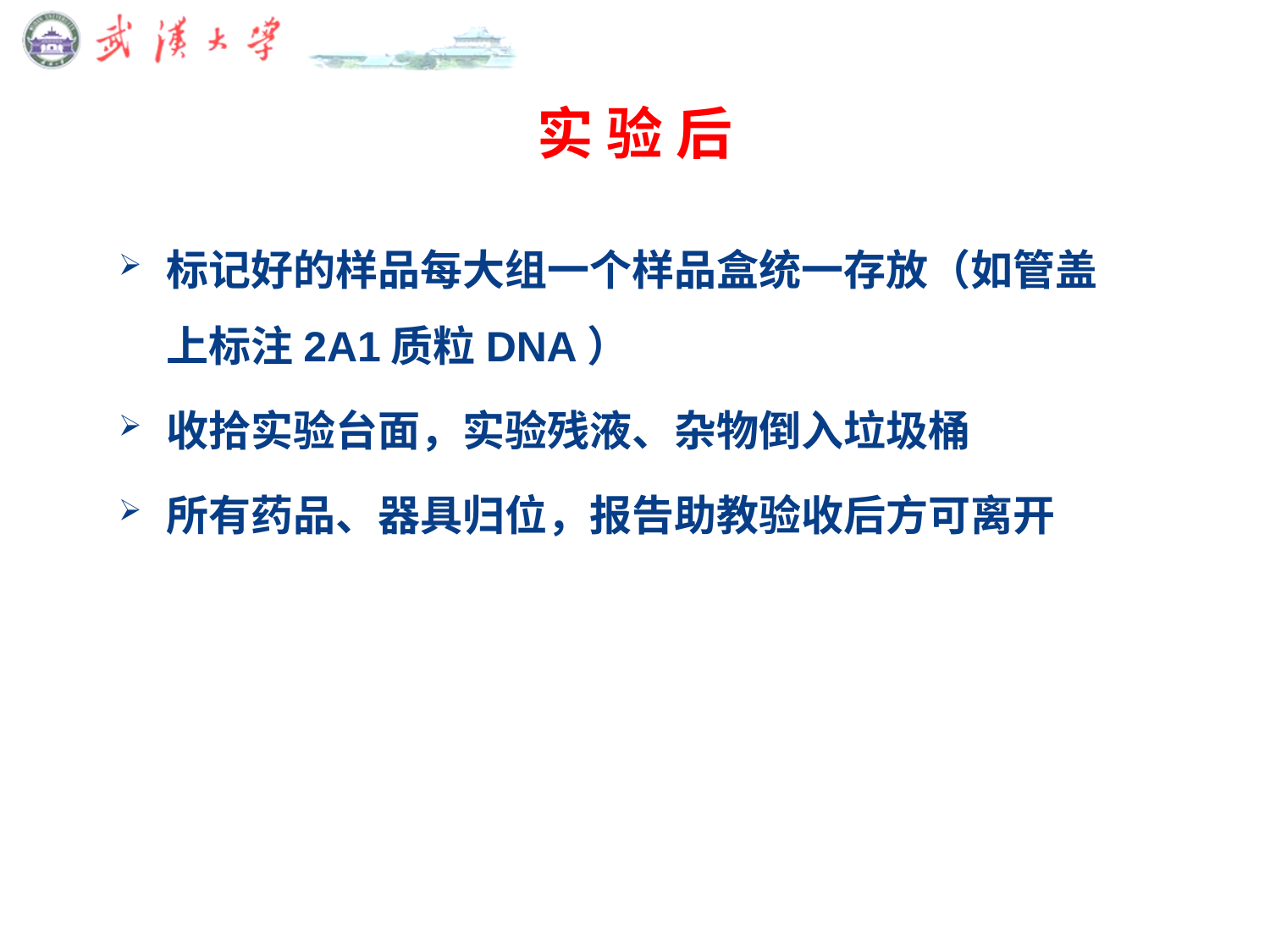

# 实 验 后

标记好的样品每大组一个样品盒统一存放（如管盖上标注2A1质粒DNA）
收拾实验台面，实验残液、杂物倒入垃圾桶
所有药品、器具归位，报告助教验收后方可离开